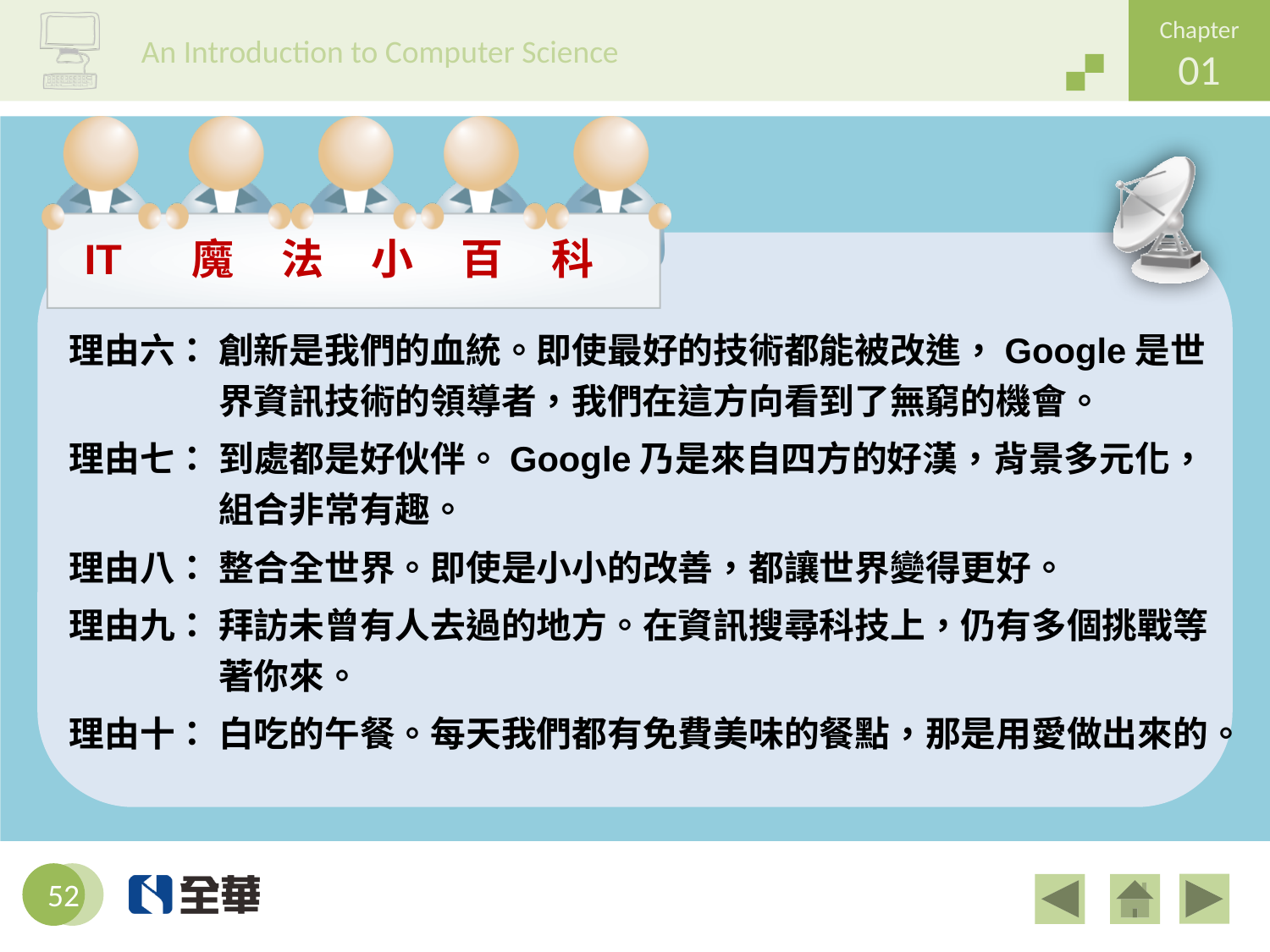

理由六： 創新是我們的血統。即使最好的技術都能被改進，Google是世界資訊技術的領導者，我們在這方向看到了無窮的機會。
理由七： 到處都是好伙伴。Google乃是來自四方的好漢，背景多元化，組合非常有趣。
理由八： 整合全世界。即使是小小的改善，都讓世界變得更好。
理由九： 拜訪未曾有人去過的地方。在資訊搜尋科技上，仍有多個挑戰等著你來。
理由十： 白吃的午餐。每天我們都有免費美味的餐點，那是用愛做出來的。